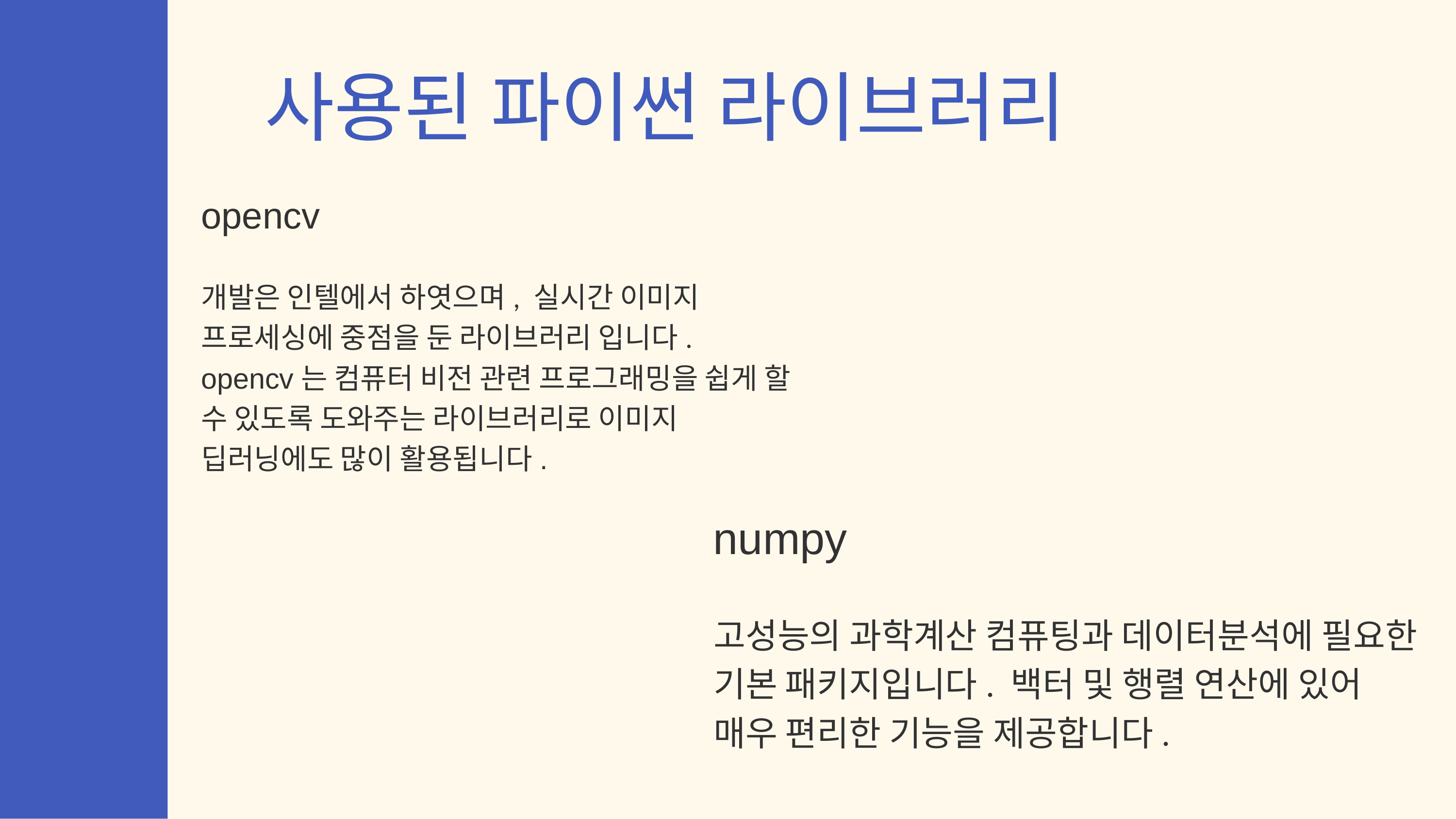

사용된 파이썬 라이브러리
opencv
개발은 인텔에서 하엿으며, 실시간 이미지 프로세싱에 중점을 둔 라이브러리 입니다.
opencv는 컴퓨터 비전 관련 프로그래밍을 쉽게 할 수 있도록 도와주는 라이브러리로 이미지 딥러닝에도 많이 활용됩니다.
numpy
고성능의 과학계산 컴퓨팅과 데이터분석에 필요한 기본 패키지입니다. 백터 및 행렬 연산에 있어 매우 편리한 기능을 제공합니다.